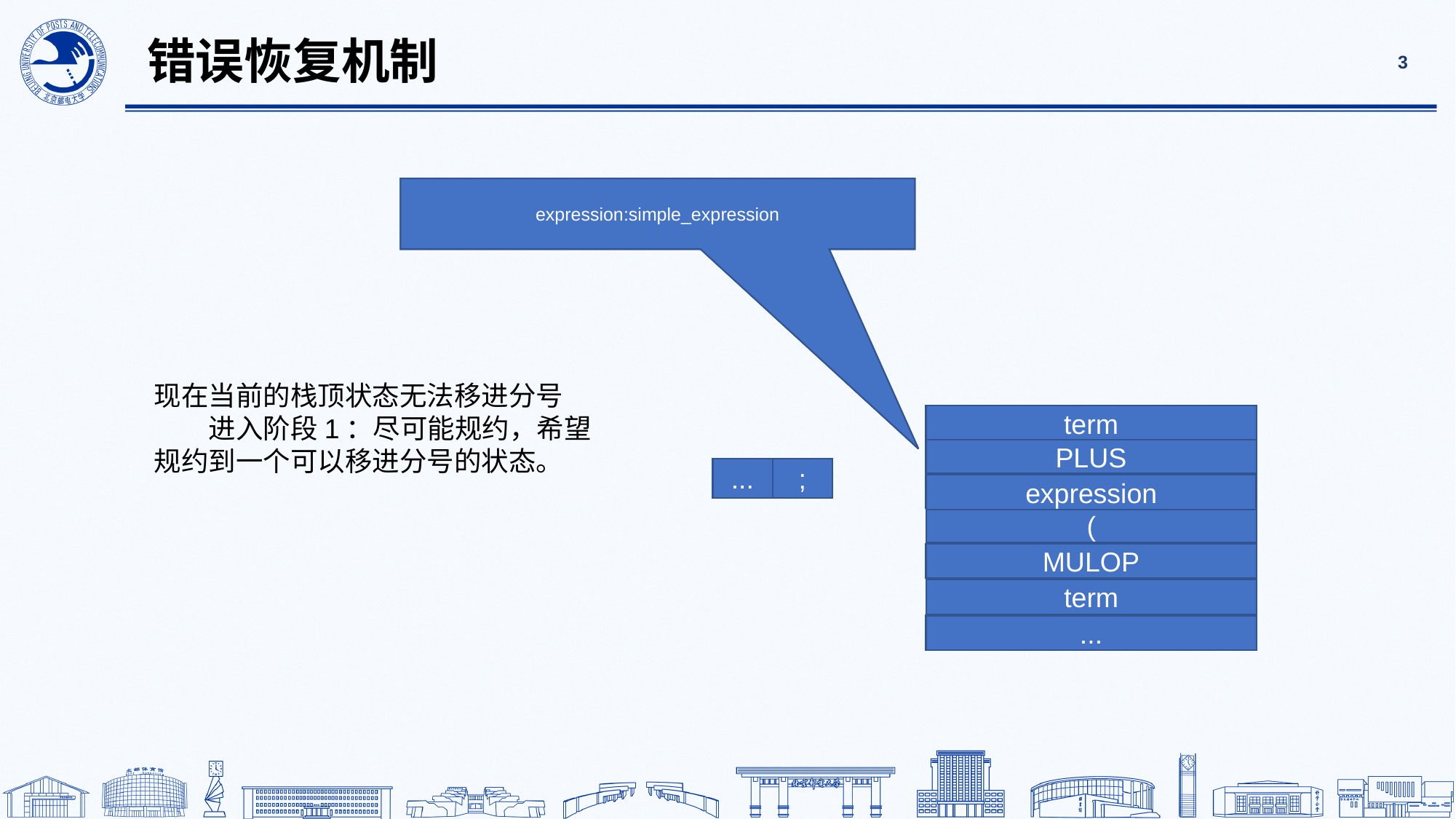

# 错误恢复机制
3
simple_expression:simple_expression PLUS term
expression:simple_expression

现在当前的栈顶状态无法移进分号
进入阶段1：尽可能规约，希望规约到一个可以移进分号的状态。
term
PLUS
...
;
simple_expression
simple_expression
expression
(
MULOP

term
...